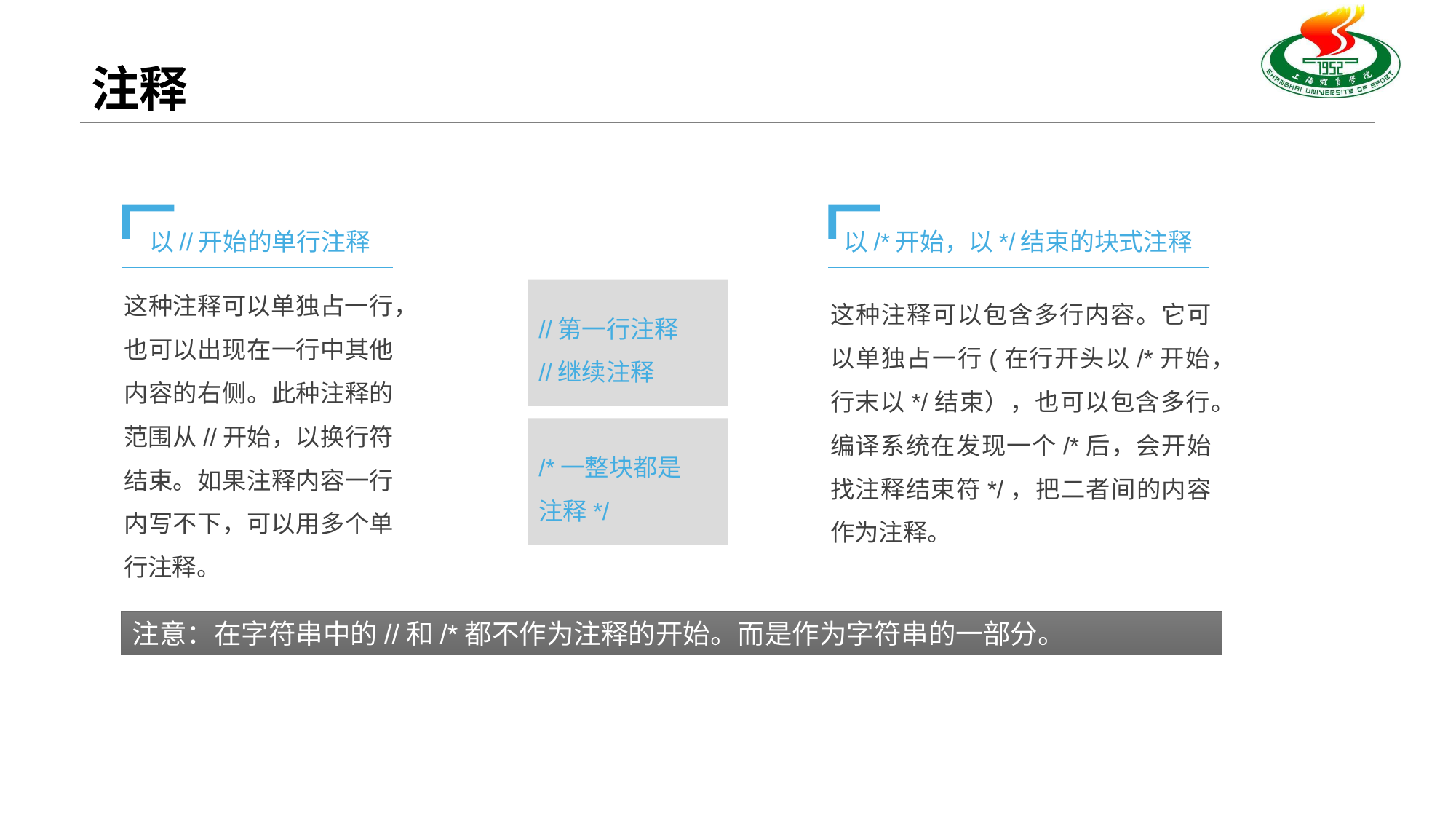

# 注释

以//开始的单行注释
以/*开始，以*/结束的块式注释
这种注释可以单独占一行，也可以出现在一行中其他内容的右侧。此种注释的范围从//开始，以换行符结束。如果注释内容一行内写不下，可以用多个单行注释。
//第一行注释
//继续注释
这种注释可以包含多行内容。它可以单独占一行(在行开头以/*开始，行末以*/结束），也可以包含多行。编译系统在发现一个/*后，会开始找注释结束符*/，把二者间的内容作为注释。
/*一整块都是
注释*/
注意：在字符串中的//和/*都不作为注释的开始。而是作为字符串的一部分。